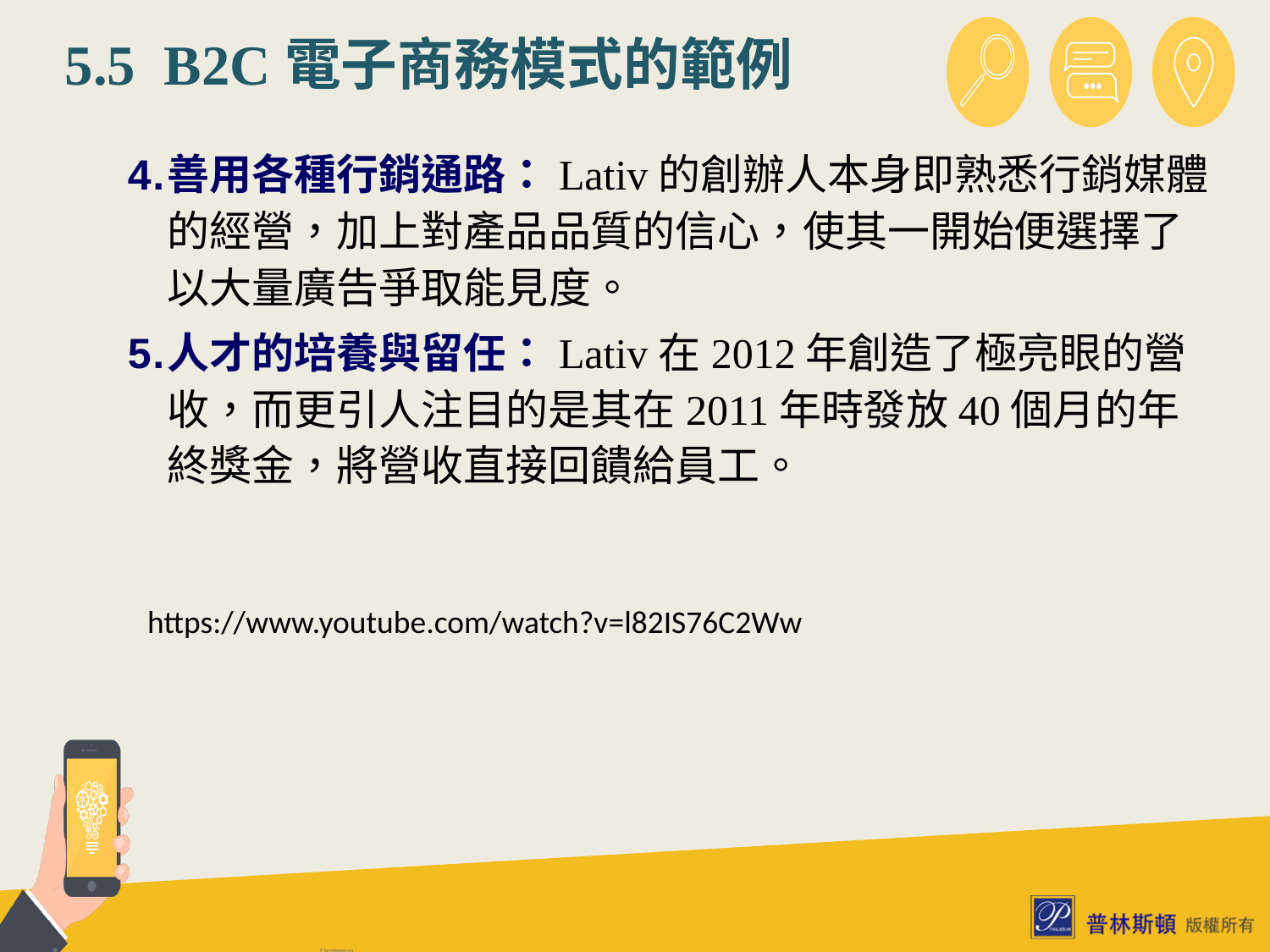

# 5.5  B2C電子商務模式的範例
善用各種行銷通路：Lativ的創辦人本身即熟悉行銷媒體的經營，加上對產品品質的信心，使其一開始便選擇了以大量廣告爭取能見度。
人才的培養與留任：Lativ在2012年創造了極亮眼的營收，而更引人注目的是其在2011年時發放40個月的年終獎金，將營收直接回饋給員工。
https://www.youtube.com/watch?v=l82IS76C2Ww